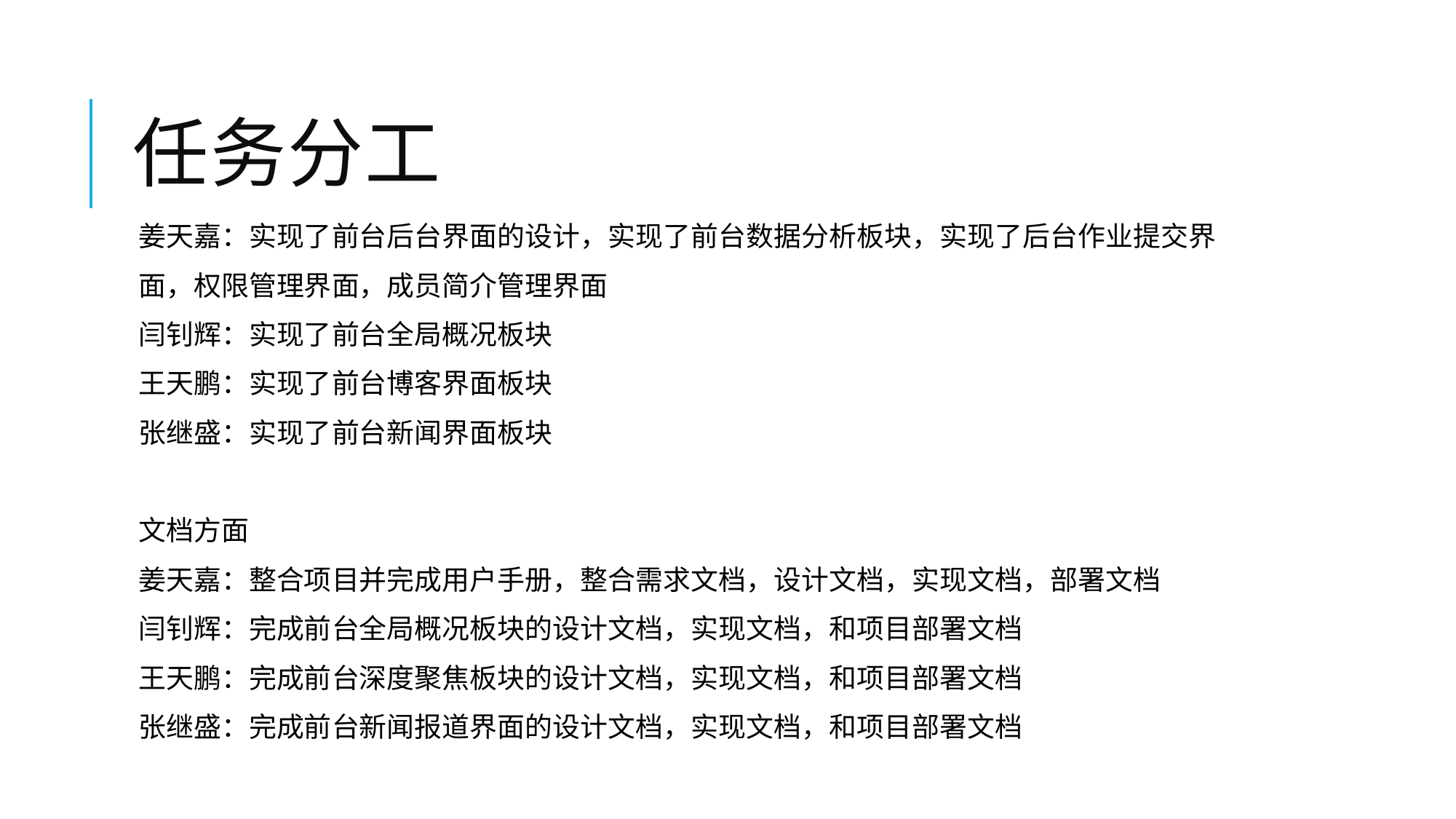

# 任务分工
姜天嘉：实现了前台后台界面的设计，实现了前台数据分析板块，实现了后台作业提交界
面，权限管理界面，成员简介管理界面
闫钊辉：实现了前台全局概况板块
王天鹏：实现了前台博客界面板块
张继盛：实现了前台新闻界面板块

文档方面
姜天嘉：整合项目并完成用户手册，整合需求文档，设计文档，实现文档，部署文档
闫钊辉：完成前台全局概况板块的设计文档，实现文档，和项目部署文档
王天鹏：完成前台深度聚焦板块的设计文档，实现文档，和项目部署文档
张继盛：完成前台新闻报道界面的设计文档，实现文档，和项目部署文档